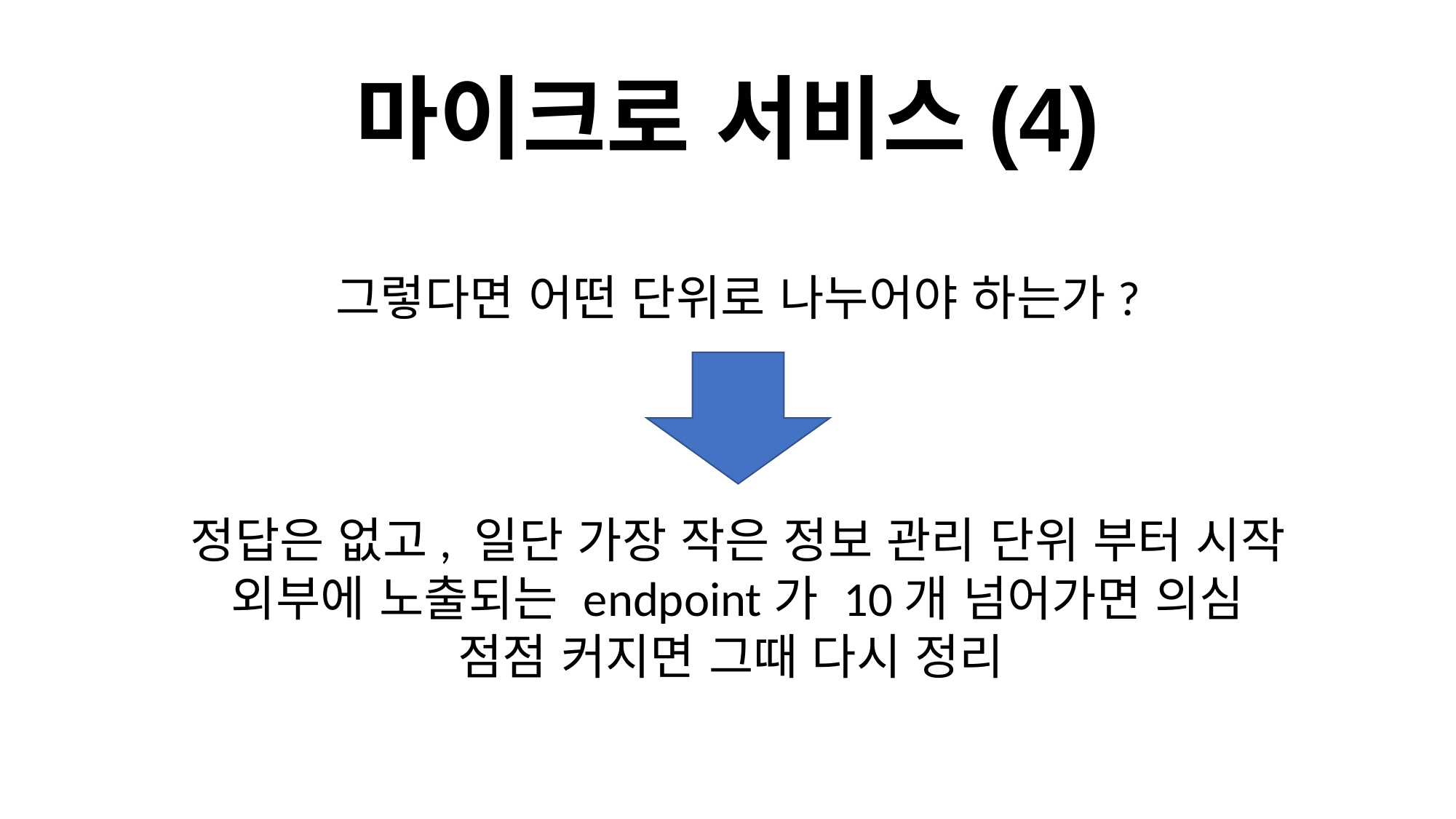

# 마이크로 서비스(4)
그렇다면 어떤 단위로 나누어야 하는가?

정답은 없고, 일단 가장 작은 정보 관리 단위 부터 시작
외부에 노출되는 endpoint가 10개 넘어가면 의심
점점 커지면 그때 다시 정리